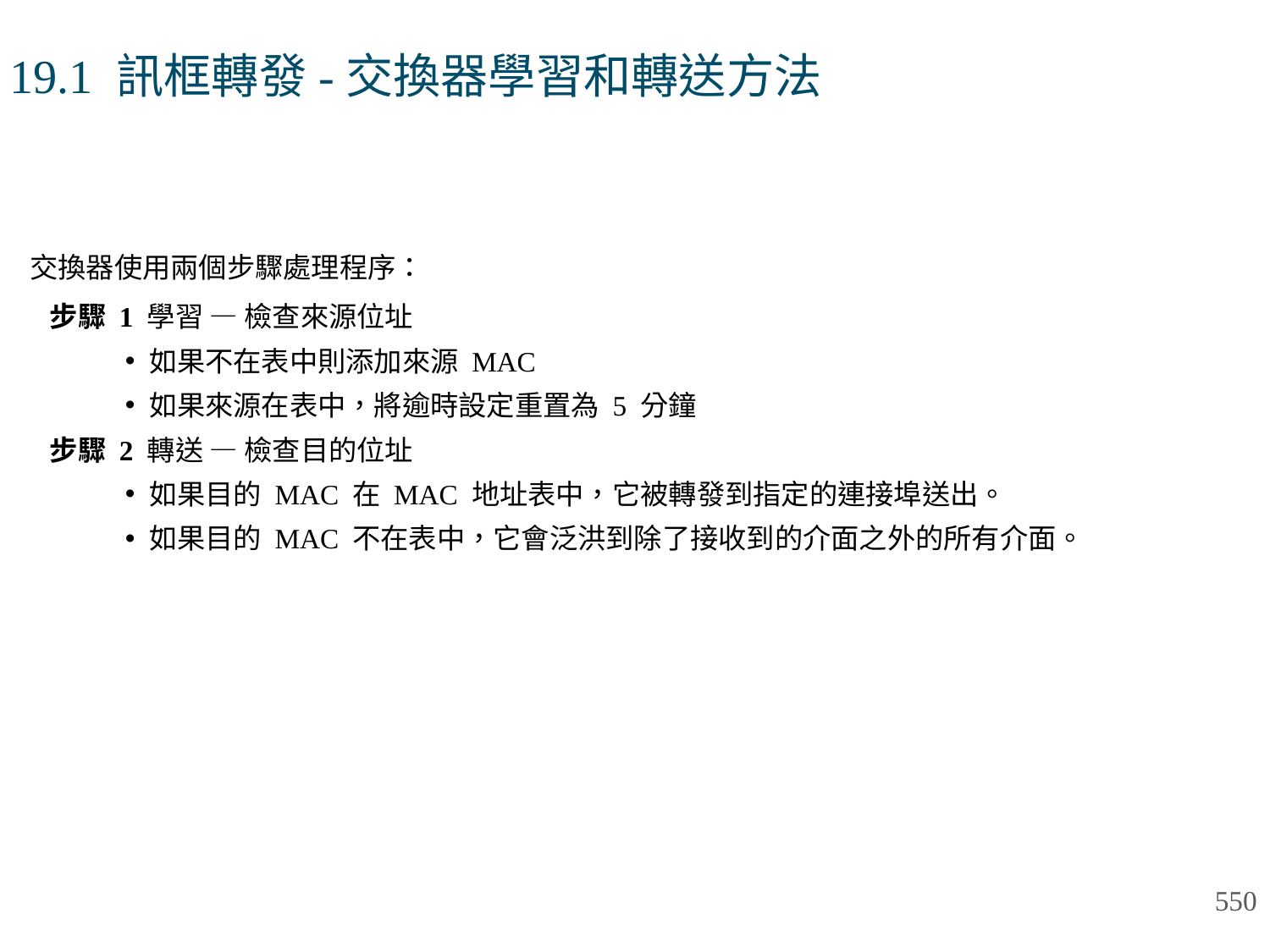

# 19.1 訊框轉發-交換器學習和轉送方法
交換器使用兩個步驟處理程序：
步驟 1 學習 — 檢查來源位址
如果不在表中則添加來源 MAC
如果來源在表中，將逾時設定重置為 5 分鐘
步驟 2 轉送 — 檢查目的位址
如果目的 MAC 在 MAC 地址表中，它被轉發到指定的連接埠送出。
如果目的 MAC 不在表中，它會泛洪到除了接收到的介面之外的所有介面。
550